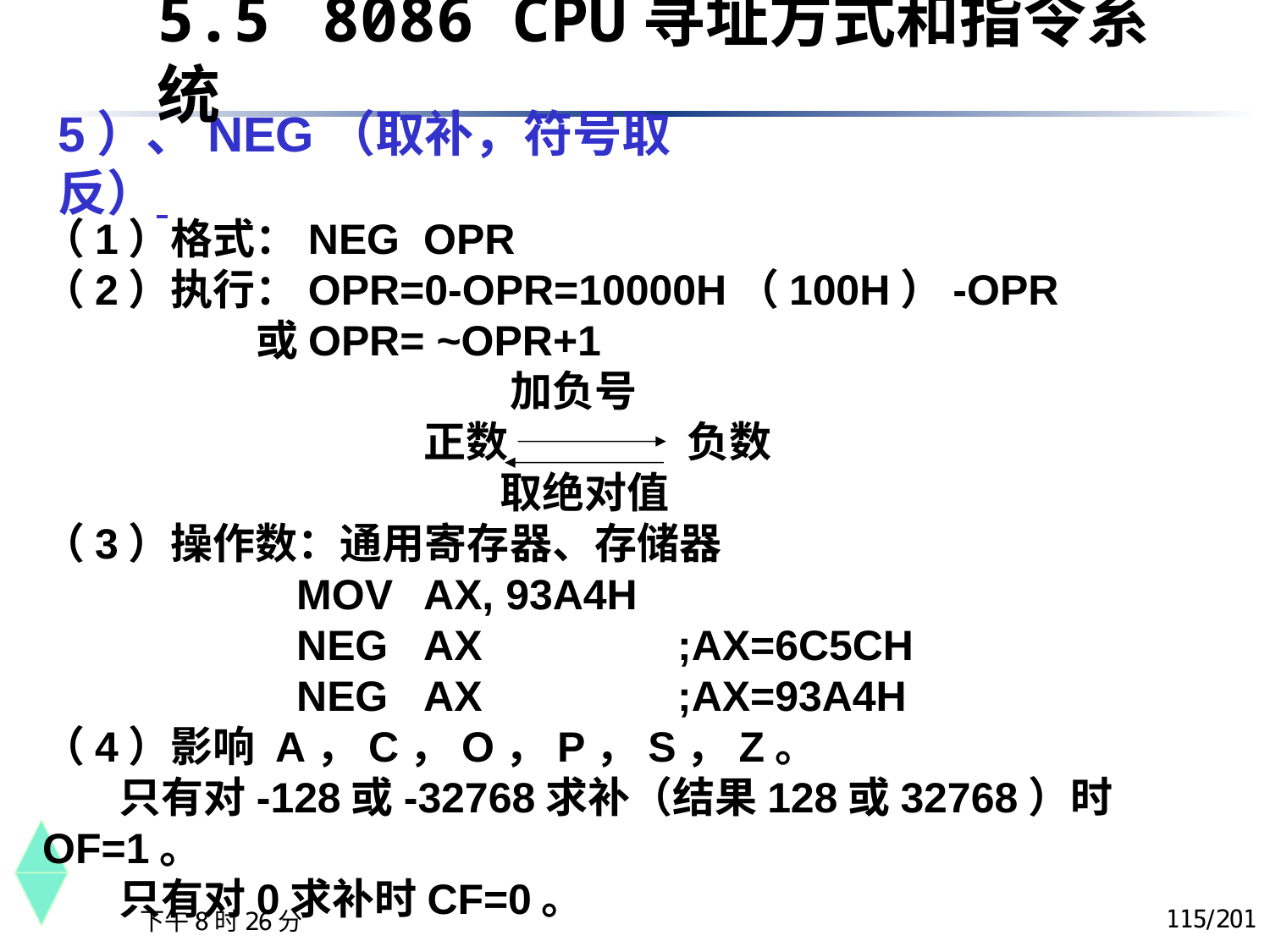

5.5	 8086 CPU寻址方式和指令系统
# 5）、NEG（取补，符号取反）
（1）格式：NEG	OPR
（2）执行：OPR=0-OPR=10000H（100H）-OPR
      	        或OPR= ~OPR+1
			        加负号
			正数	     	 负数
			       取绝对值
（3）操作数：通用寄存器、存储器
		MOV	AX, 93A4H
		NEG	AX		;AX=6C5CH
		NEG	AX		;AX=93A4H
（4）影响 A，C，O，P，S，Z。
       只有对-128或-32768求补（结果128或32768）时OF=1。
       只有对0求补时CF=0。

115/201
下午8时26分